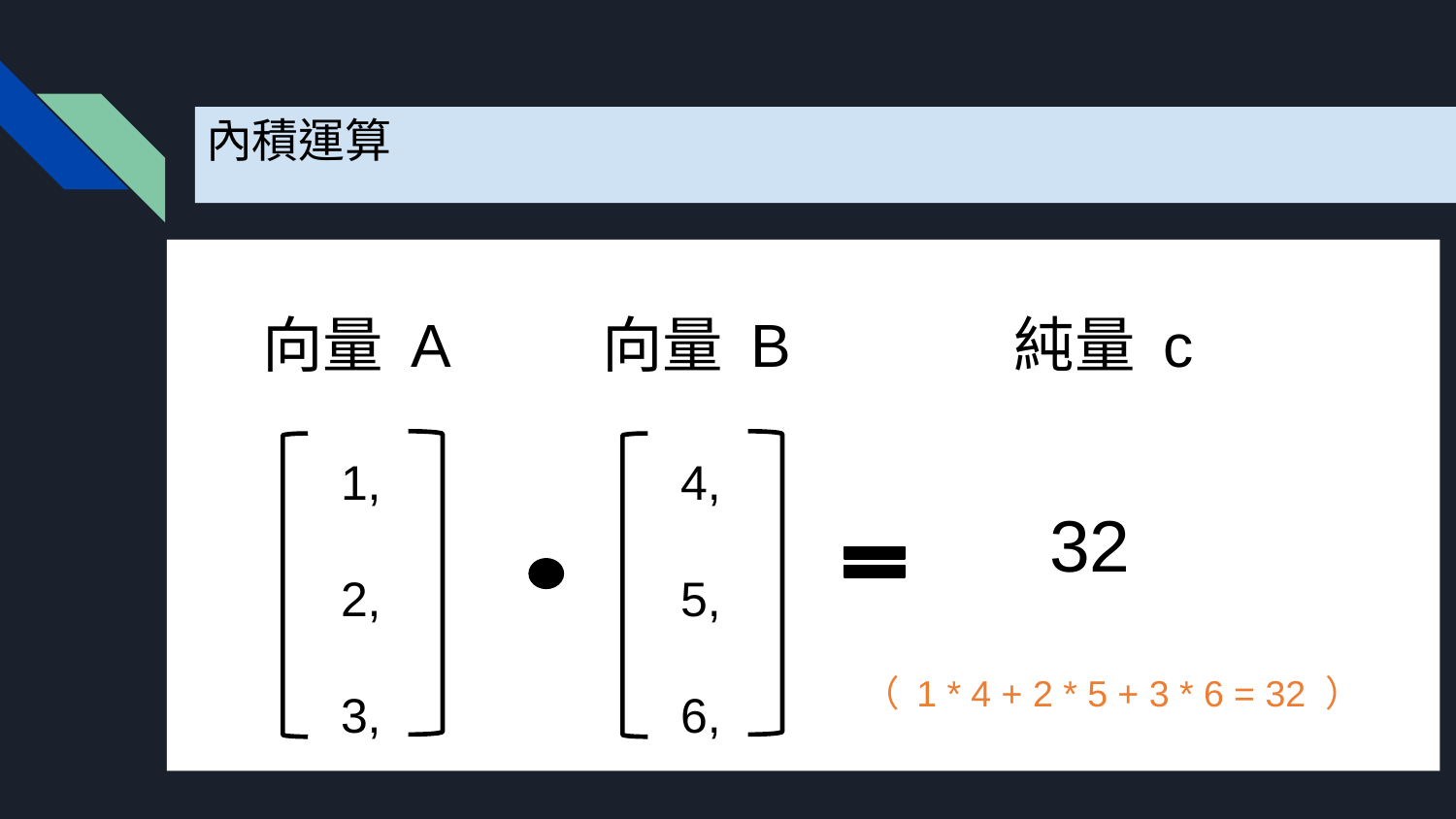

內積運算

向量 A
向量 B
純量 c

1,

2,

3,
4,

5,

6,
32

（ 1 * 4 + 2 * 5 + 3 * 6 = 32 ）